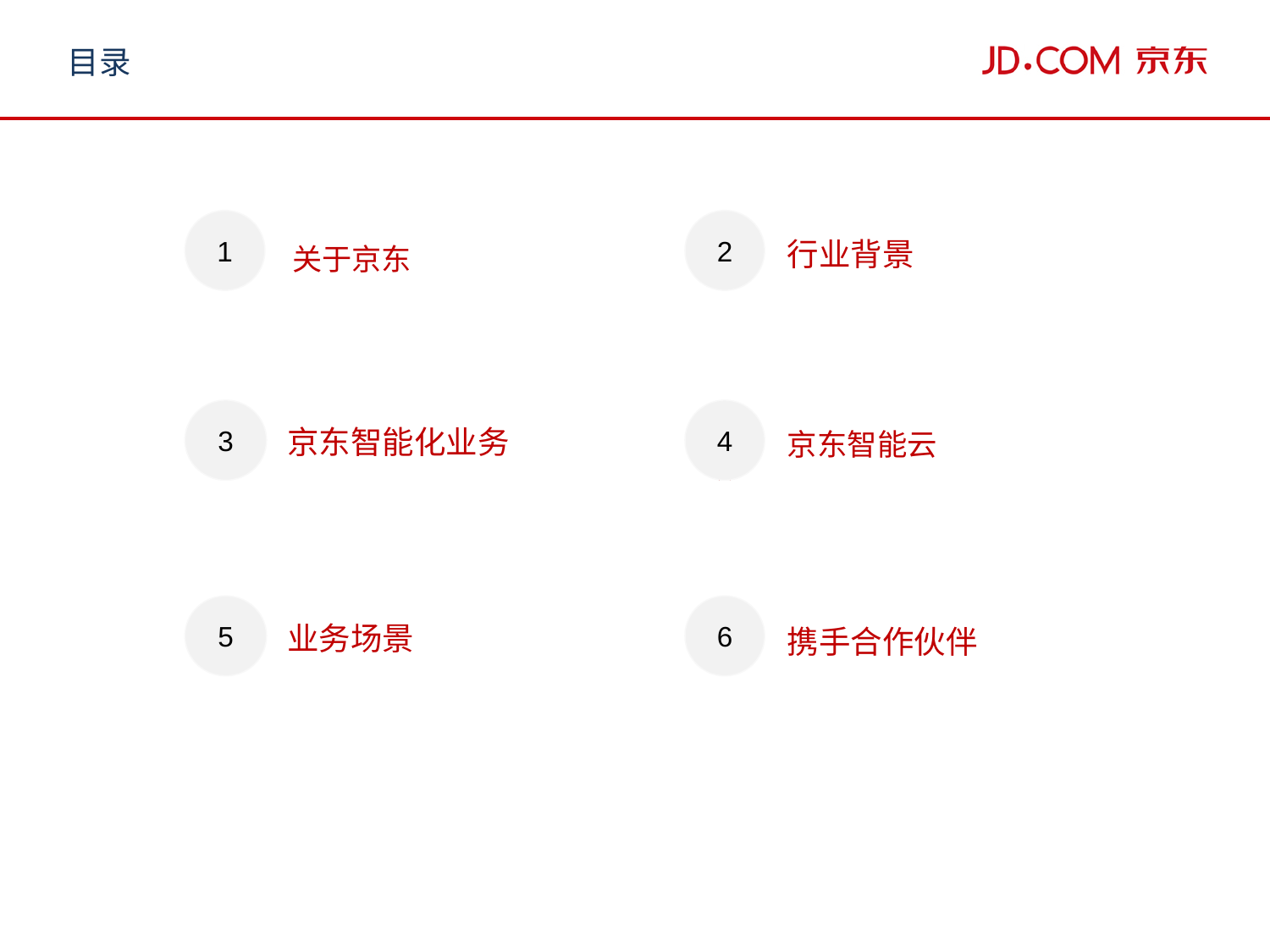

目录
1
2
行业背景

关于京东

3
4
京东智能化业务

京东智能云
5
6
业务场景
携手合作伙伴